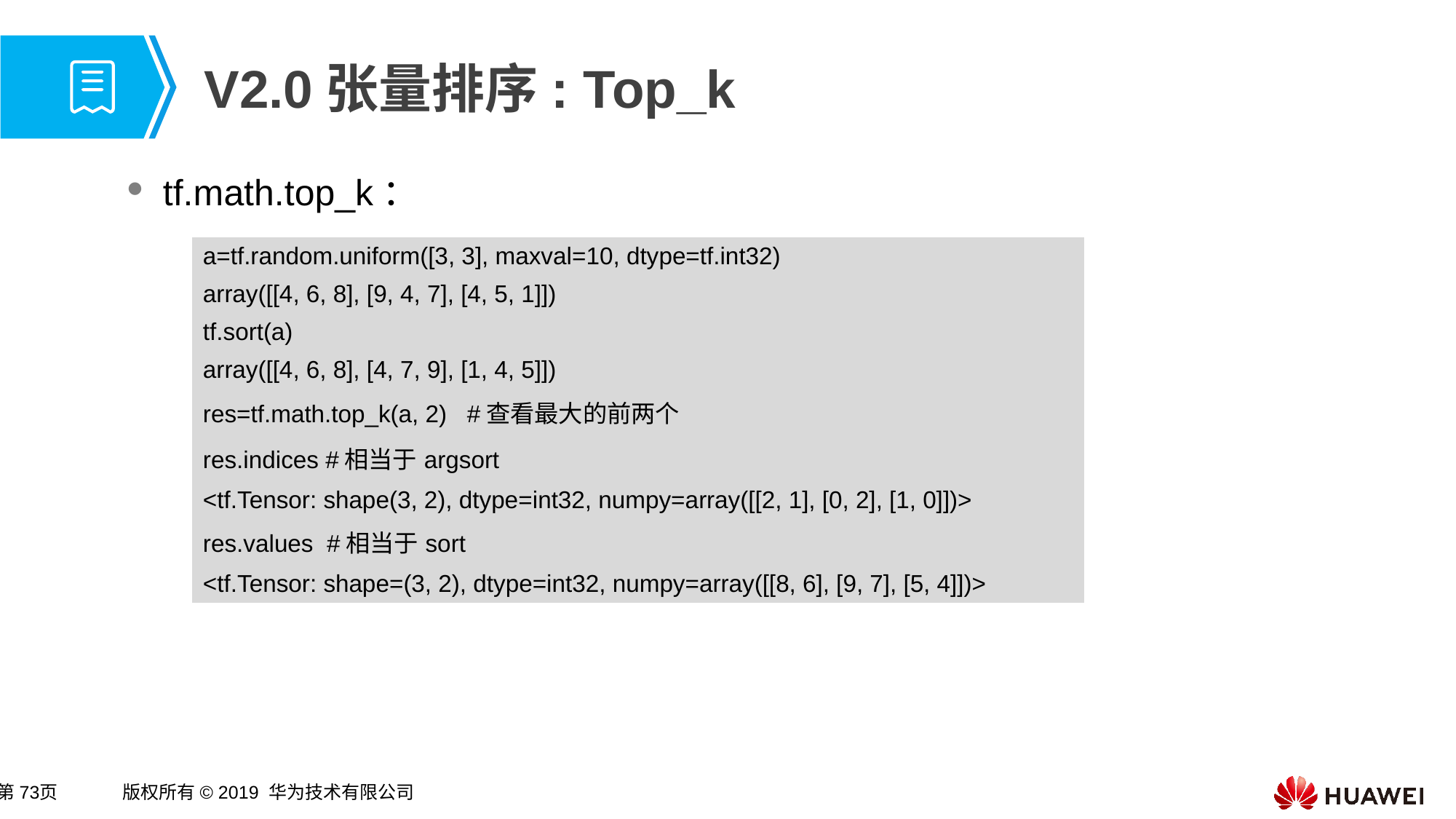

# V2.0张量排序: Top_k
tf.math.top_k：

| a=tf.random.uniform([3, 3], maxval=10, dtype=tf.int32) |
| --- |
| array([[4, 6, 8], [9, 4, 7], [4, 5, 1]]) |
| tf.sort(a) |
| array([[4, 6, 8], [4, 7, 9], [1, 4, 5]]) |
| res=tf.math.top\_k(a, 2) #查看最大的前两个 |
| res.indices #相当于argsort |
| <tf.Tensor: shape(3, 2), dtype=int32, numpy=array([[2, 1], [0, 2], [1, 0]])> |
| res.values #相当于sort |
| <tf.Tensor: shape=(3, 2), dtype=int32, numpy=array([[8, 6], [9, 7], [5, 4]])> |